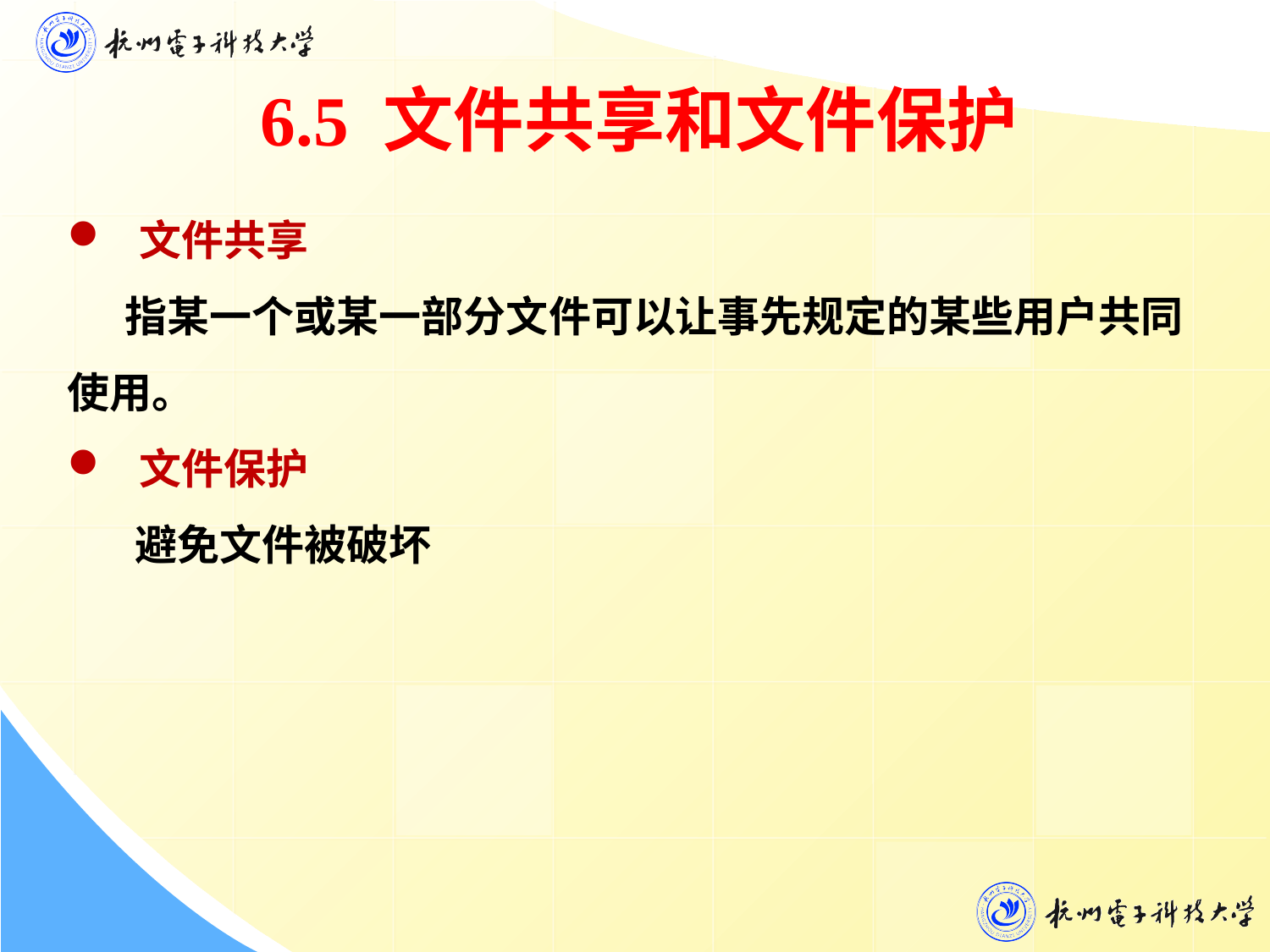

6.5 文件共享和文件保护
  文件共享
     指某一个或某一部分文件可以让事先规定的某些用户共同使用。
  文件保护
      避免文件被破坏